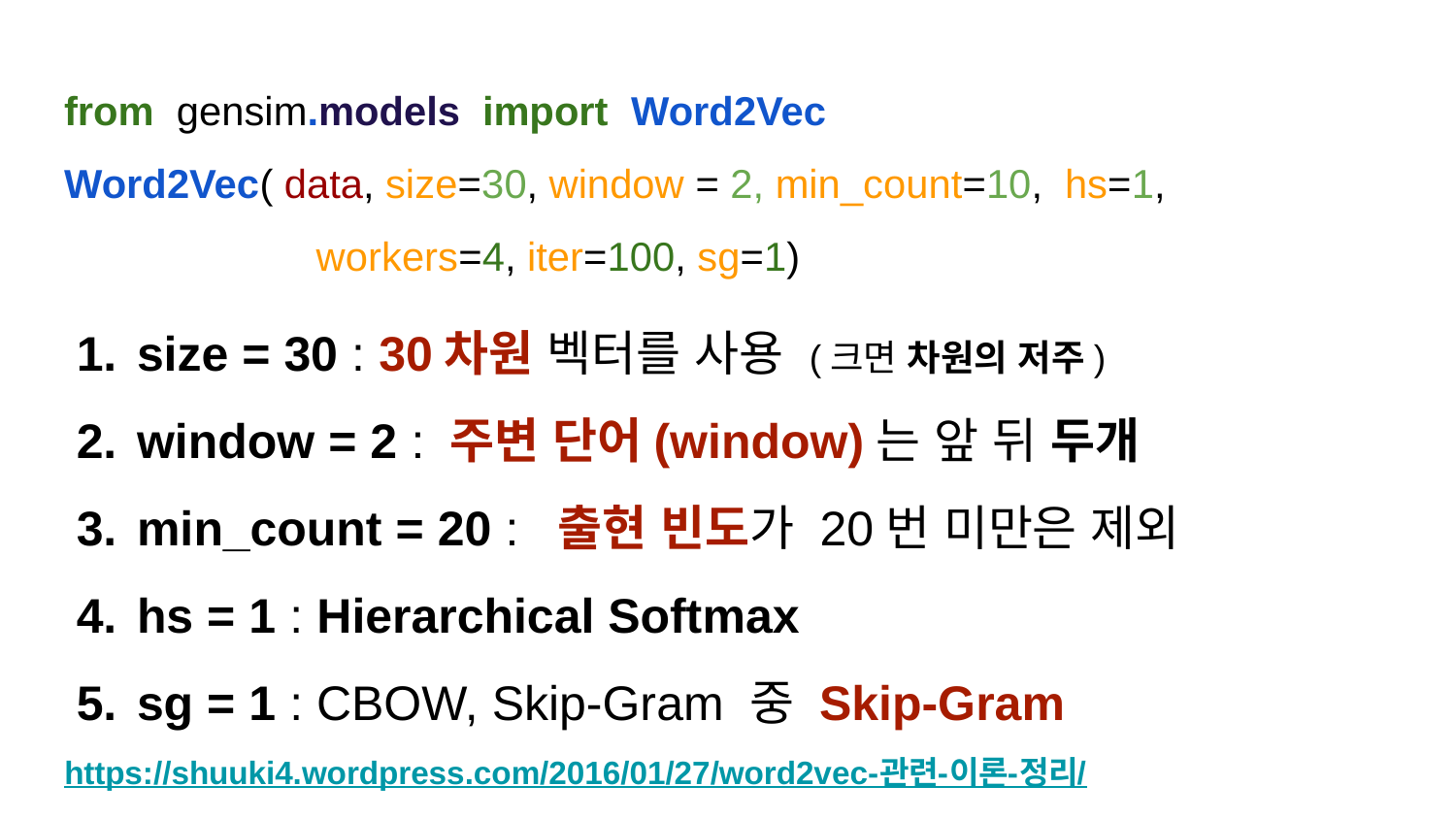

# from  gensim.models  import  Word2Vec
Word2Vec( data, size=30, window = 2, min_count=10,  hs=1,
   workers=4, iter=100, sg=1)
size = 30 : 30차원 벡터를 사용 (크면 차원의 저주)
window = 2 : 주변 단어(window)는 앞 뒤 두개
min_count = 20 :  출현 빈도가 20번 미만은 제외
hs = 1 : Hierarchical Softmax
sg = 1 : CBOW, Skip-Gram 중 Skip-Gram
https://shuuki4.wordpress.com/2016/01/27/word2vec-관련-이론-정리/